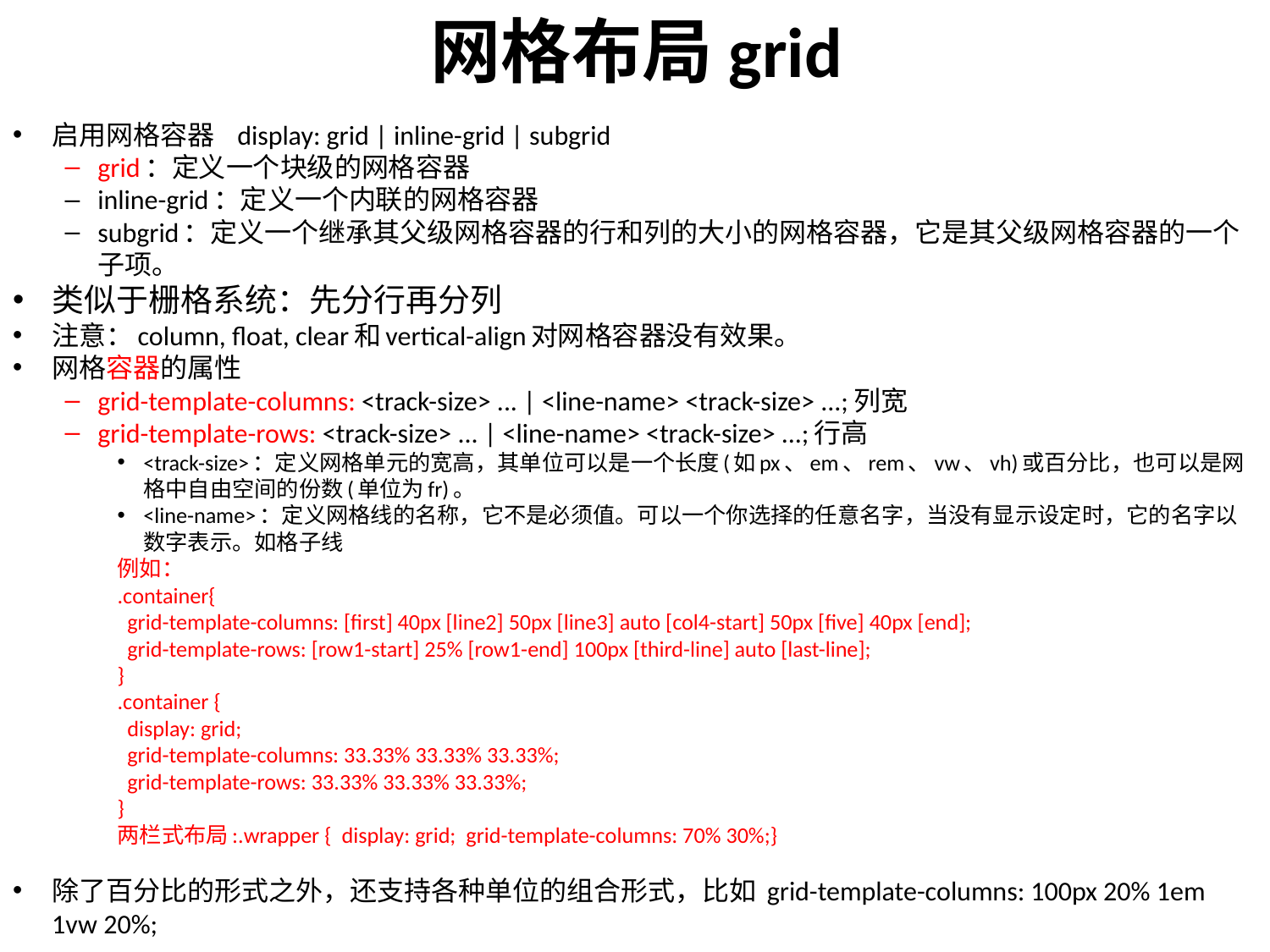

# 网格布局grid
启用网格容器   display: grid | inline-grid | subgrid
grid：定义一个块级的网格容器
inline-grid：定义一个内联的网格容器
subgrid：定义一个继承其父级网格容器的行和列的大小的网格容器，它是其父级网格容器的一个子项。
类似于栅格系统：先分行再分列
注意：column, float, clear和vertical-align对网格容器没有效果。
网格容器的属性
grid-template-columns: <track-size> ... | <line-name> <track-size> ...;列宽
grid-template-rows: <track-size> ... | <line-name> <track-size> ...;行高
<track-size>：定义网格单元的宽高，其单位可以是一个长度(如px、em、rem、vw、vh)或百分比，也可以是网格中自由空间的份数(单位为fr)。
<line-name>：定义网格线的名称，它不是必须值。可以一个你选择的任意名字，当没有显示设定时，它的名字以数字表示。如格子线
例如：
.container{
  grid-template-columns: [first] 40px [line2] 50px [line3] auto [col4-start] 50px [five] 40px [end];
  grid-template-rows: [row1-start] 25% [row1-end] 100px [third-line] auto [last-line];
}
.container {
  display: grid;
  grid-template-columns: 33.33% 33.33% 33.33%;
  grid-template-rows: 33.33% 33.33% 33.33%;
}
两栏式布局:.wrapper {  display: grid;  grid-template-columns: 70% 30%;}

除了百分比的形式之外，还支持各种单位的组合形式，比如 grid-template-columns: 100px 20% 1em 1vw 20%;